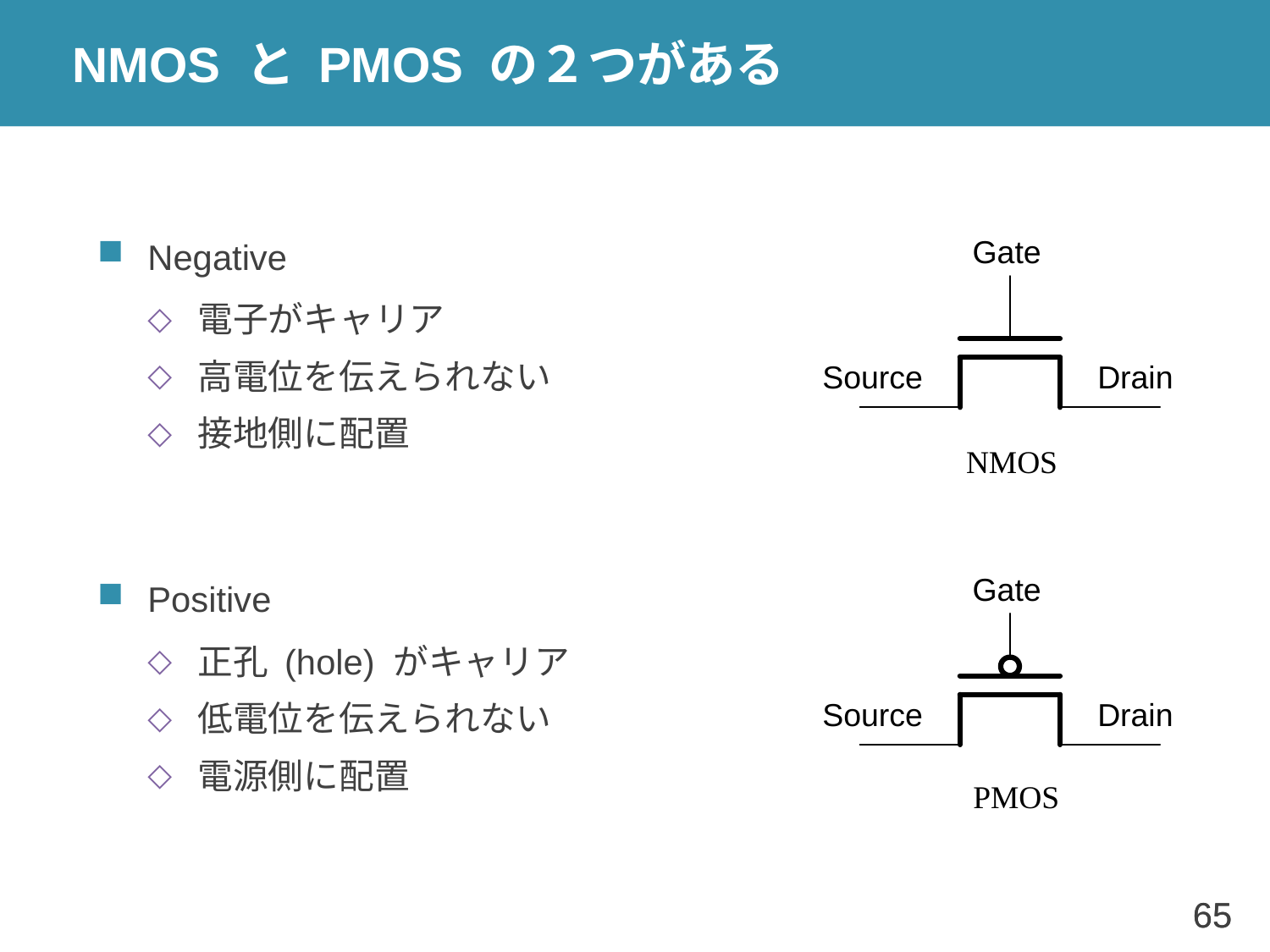

# NMOS と PMOS の２つがある
Negative
電子がキャリア
高電位を伝えられない
接地側に配置

Positive
正孔 (hole) がキャリア
低電位を伝えられない
電源側に配置
Gate
NMOS
Source
Drain
Gate

PMOS
Source
Drain